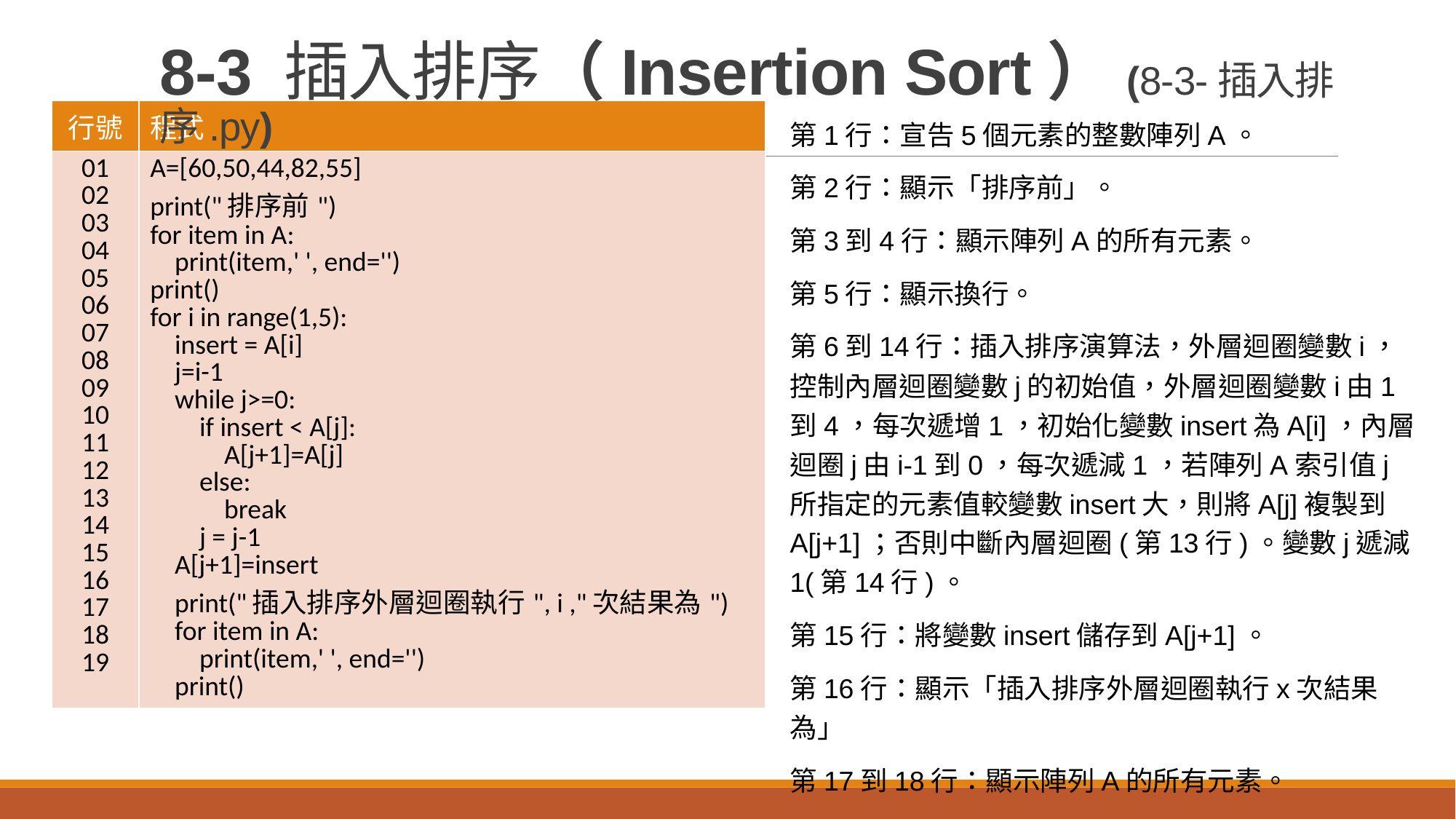

8-3 插入排序（Insertion Sort）(8-3-插入排序.py)
| 行號 | 程式 |
| --- | --- |
| 01 02 03 04 05 06 07 08 09 10 11 12 13 14 15 16 17 18 19 | A=[60,50,44,82,55] print("排序前") for item in A: print(item,' ', end='') print() for i in range(1,5): insert = A[i] j=i-1 while j>=0: if insert < A[j]: A[j+1]=A[j] else: break j = j-1 A[j+1]=insert print("插入排序外層迴圈執行", i ,"次結果為") for item in A: print(item,' ', end='') print() |
第1行：宣告5個元素的整數陣列A。
第2行：顯示「排序前」。
第3到4行：顯示陣列A的所有元素。
第5行：顯示換行。
第6到14行：插入排序演算法，外層迴圈變數i，控制內層迴圈變數j的初始值，外層迴圈變數i由1到4，每次遞增1，初始化變數insert為A[i]，內層迴圈j由i-1到0，每次遞減1，若陣列A索引值j所指定的元素值較變數insert大，則將A[j]複製到A[j+1]；否則中斷內層迴圈(第13行)。變數j遞減1(第14行)。
第15行：將變數insert儲存到A[j+1]。
第16行：顯示「插入排序外層迴圈執行x次結果為」
第17到18行：顯示陣列A的所有元素。
第19行：顯示換行。
(1) 程式碼與解說